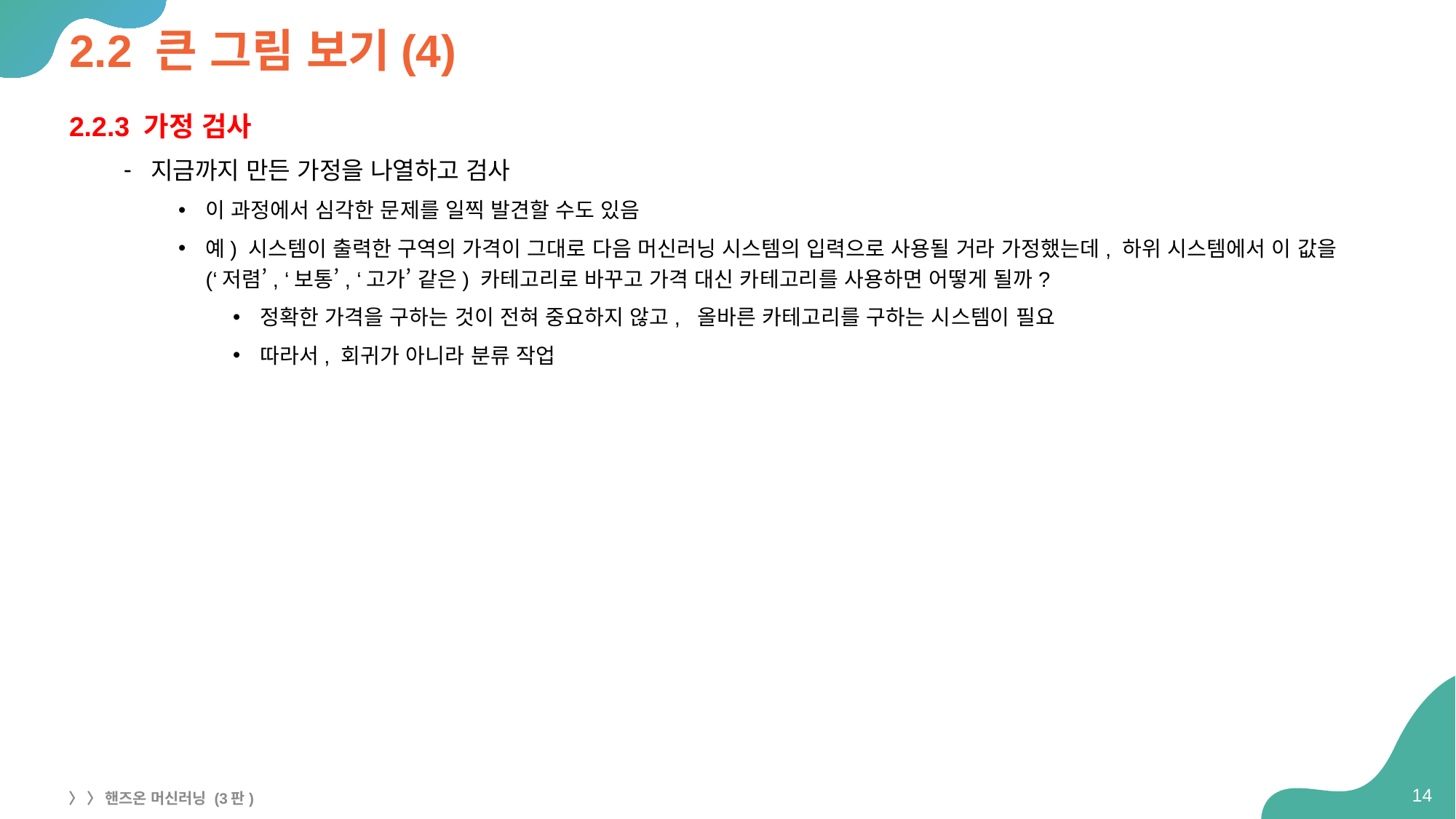

# 2.2 큰 그림 보기(4)
2.2.3 가정 검사
지금까지 만든 가정을 나열하고 검사
이 과정에서 심각한 문제를 일찍 발견할 수도 있음
예) 시스템이 출력한 구역의 가격이 그대로 다음 머신러닝 시스템의 입력으로 사용될 거라 가정했는데, 하위 시스템에서 이 값을 (‘저렴’, ‘보통’, ‘고가’ 같은) 카테고리로 바꾸고 가격 대신 카테고리를 사용하면 어떻게 될까?
정확한 가격을 구하는 것이 전혀 중요하지 않고,  올바른 카테고리를 구하는 시스템이 필요
따라서, 회귀가 아니라 분류 작업
14
〉 〉 핸즈온 머신러닝 (3판)